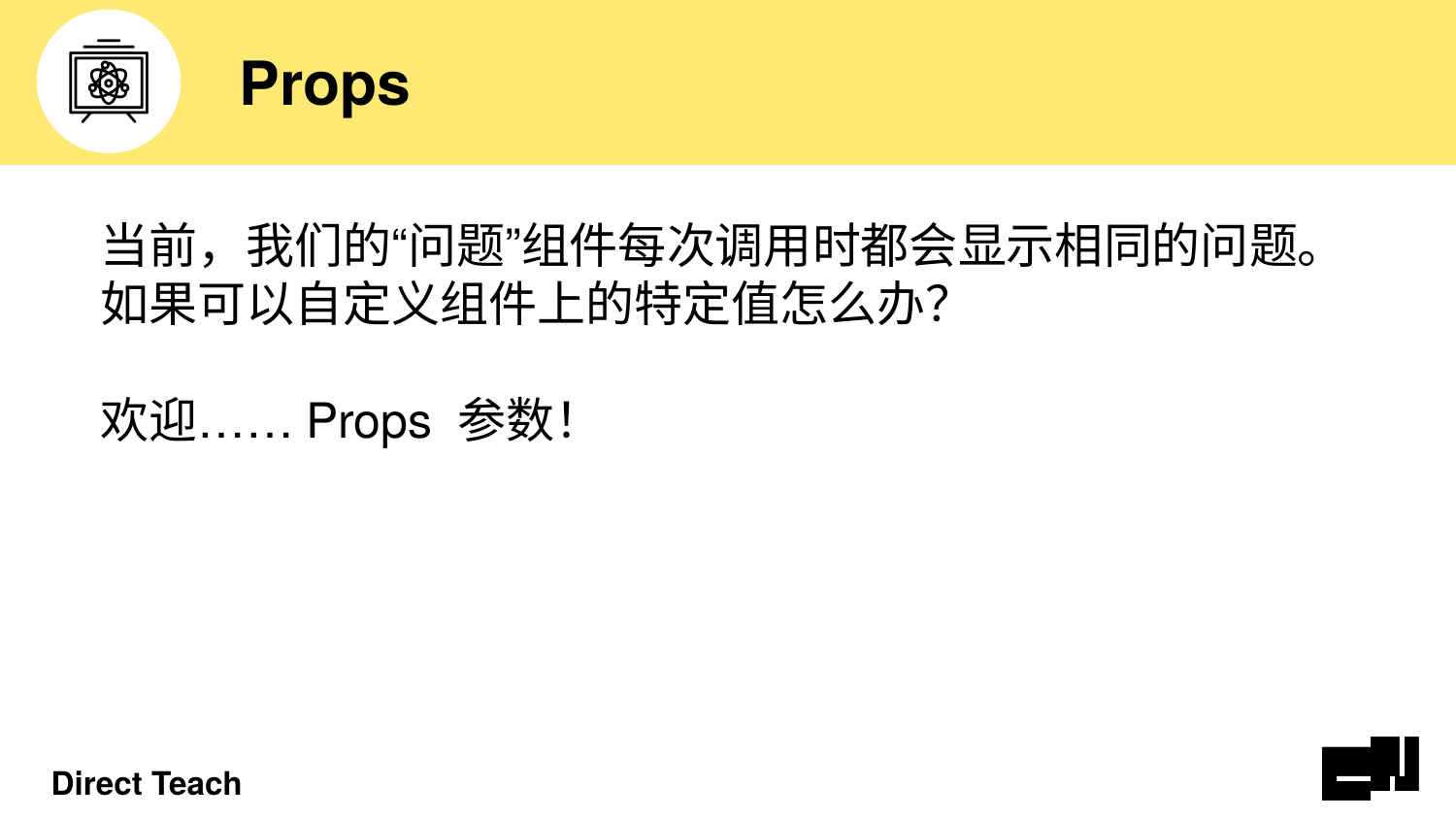

# Props
当前，我们的“问题”组件每次调用时都会显示相同的问题。
如果可以自定义组件上的特定值怎么办？

欢迎……Props 参数！